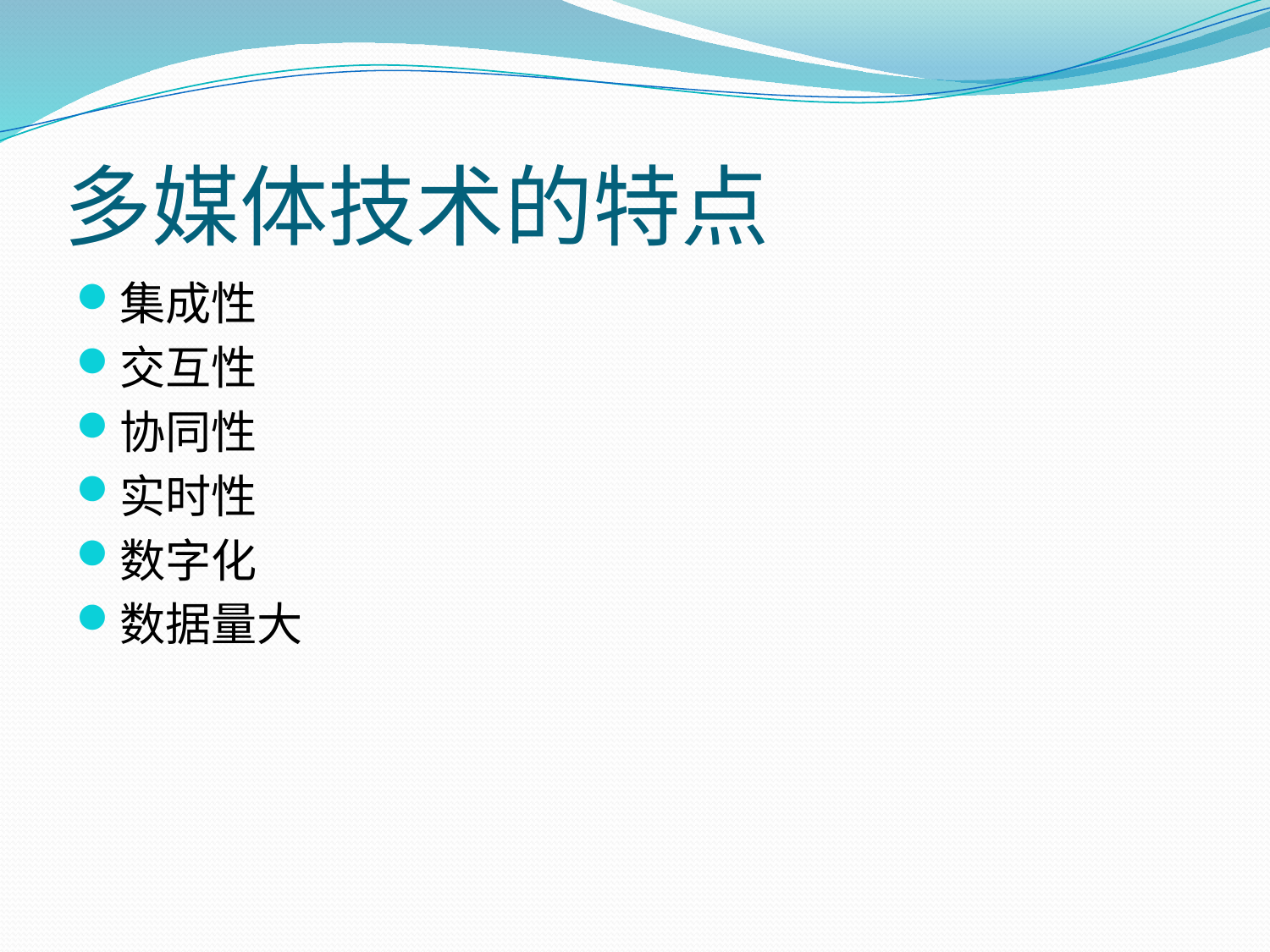

# 多媒体技术的特点
集成性
交互性
协同性
实时性
数字化
数据量大